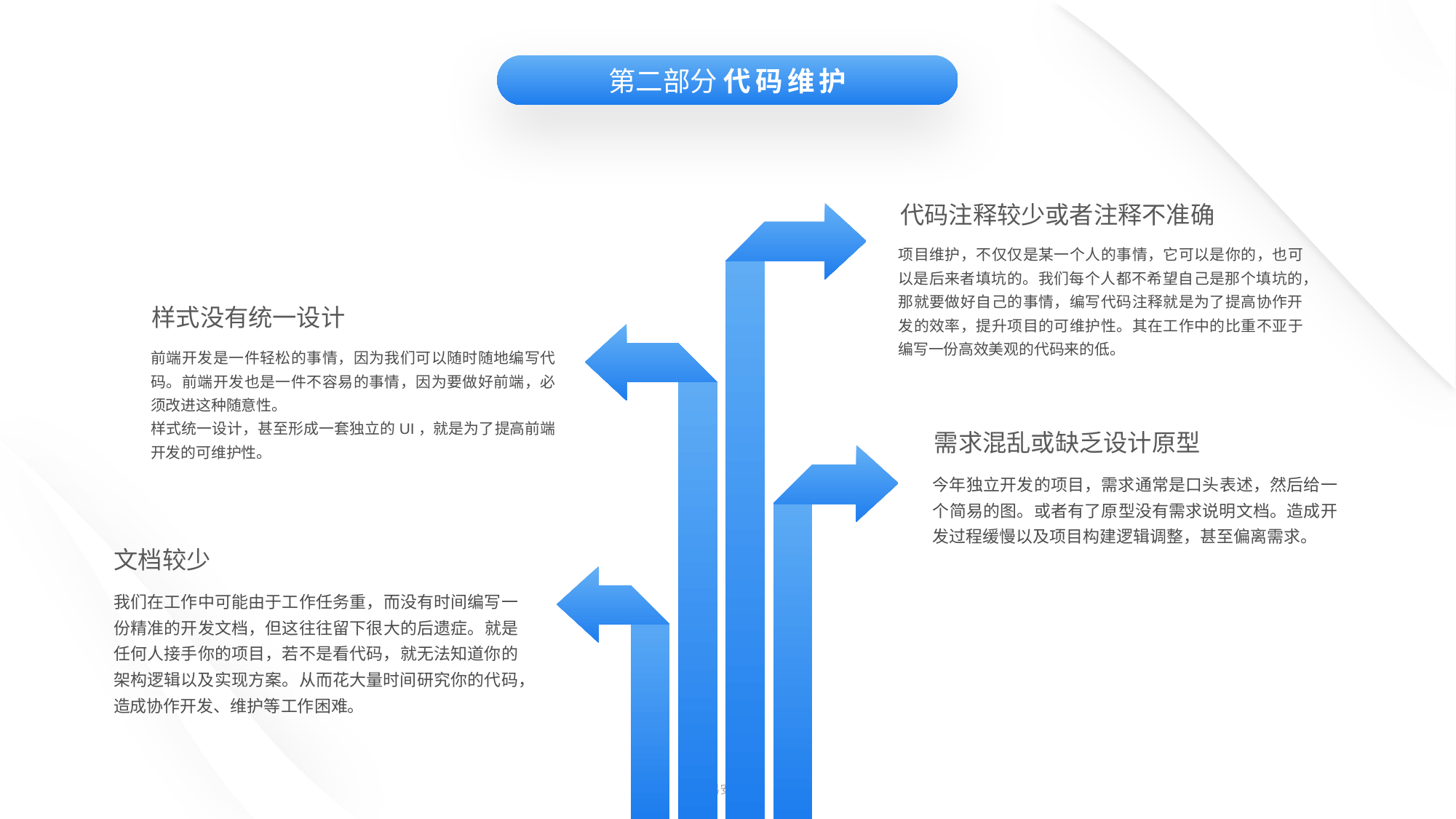

第二部分 代码维护
代码注释较少或者注释不准确

项目维护，不仅仅是某一个人的事情，它可以是你的，也可以是后来者填坑的。我们每个人都不希望自己是那个填坑的，那就要做好自己的事情，编写代码注释就是为了提高协作开发的效率，提升项目的可维护性。其在工作中的比重不亚于编写一份高效美观的代码来的低。

样式没有统一设计

前端开发是一件轻松的事情，因为我们可以随时随地编写代码。前端开发也是一件不容易的事情，因为要做好前端，必须改进这种随意性。
样式统一设计，甚至形成一套独立的UI，就是为了提高前端开发的可维护性。

需求混乱或缺乏设计原型

今年独立开发的项目，需求通常是口头表述，然后给一个简易的图。或者有了原型没有需求说明文档。造成开发过程缓慢以及项目构建逻辑调整，甚至偏离需求。
文档较少

我们在工作中可能由于工作任务重，而没有时间编写一份精准的开发文档，但这往往留下很大的后遗症。就是任何人接手你的项目，若不是看代码，就无法知道你的架构逻辑以及实现方案。从而花大量时间研究你的代码，造成协作开发、维护等工作困难。